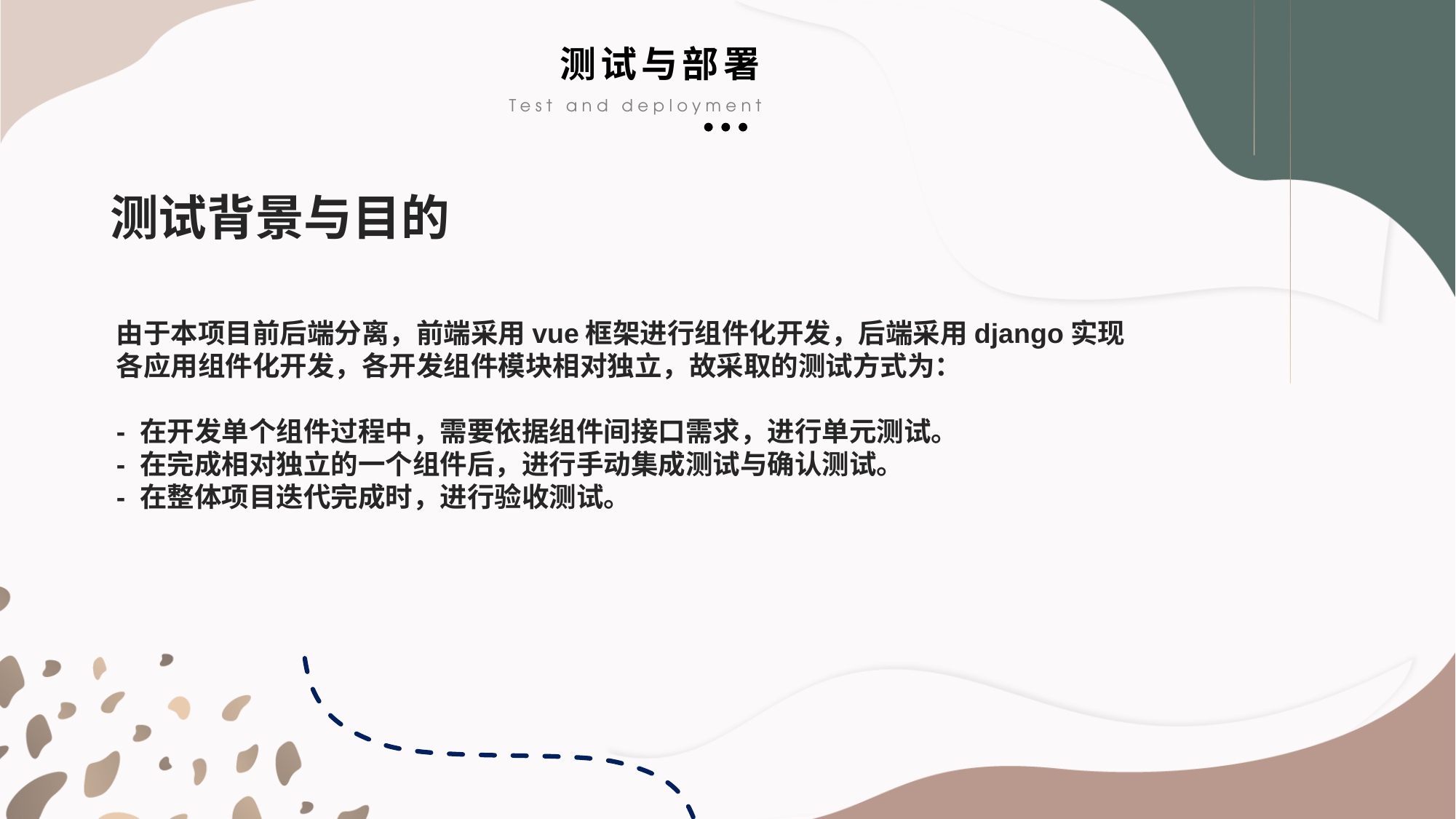

测试与部署
Test and deployment

测试背景与目的
由于本项目前后端分离，前端采用vue框架进行组件化开发，后端采用django实现各应用组件化开发，各开发组件模块相对独立，故采取的测试方式为：

- 在开发单个组件过程中，需要依据组件间接口需求，进行单元测试。
- 在完成相对独立的一个组件后，进行手动集成测试与确认测试。
- 在整体项目迭代完成时，进行验收测试。